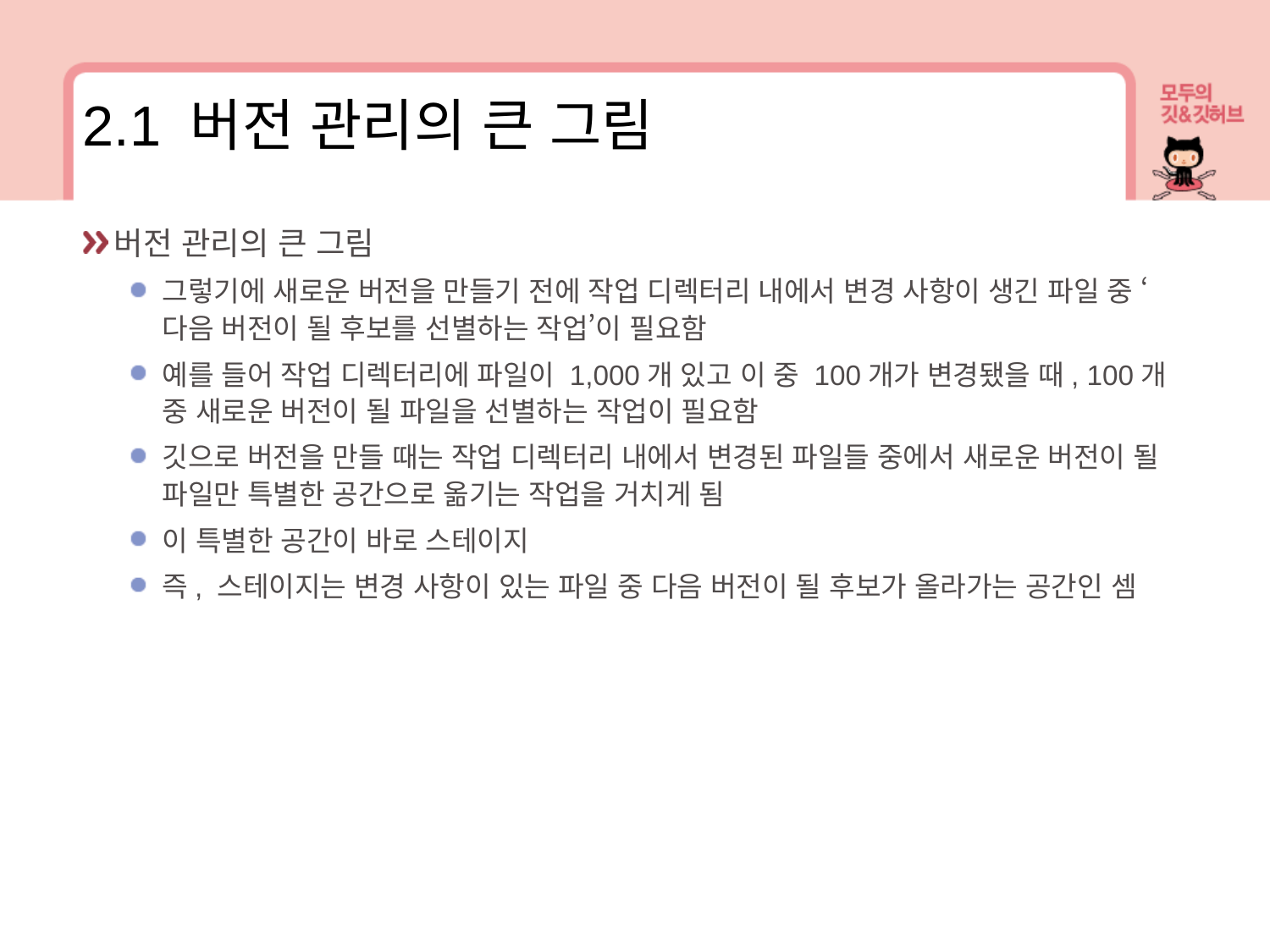

2.1 버전 관리의 큰 그림
버전 관리의 큰 그림
그렇기에 새로운 버전을 만들기 전에 작업 디렉터리 내에서 변경 사항이 생긴 파일 중 ‘다음 버전이 될 후보를 선별하는 작업’이 필요함
예를 들어 작업 디렉터리에 파일이 1,000개 있고 이 중 100개가 변경됐을 때, 100개 중 새로운 버전이 될 파일을 선별하는 작업이 필요함
깃으로 버전을 만들 때는 작업 디렉터리 내에서 변경된 파일들 중에서 새로운 버전이 될 파일만 특별한 공간으로 옮기는 작업을 거치게 됨
이 특별한 공간이 바로 스테이지
즉, 스테이지는 변경 사항이 있는 파일 중 다음 버전이 될 후보가 올라가는 공간인 셈